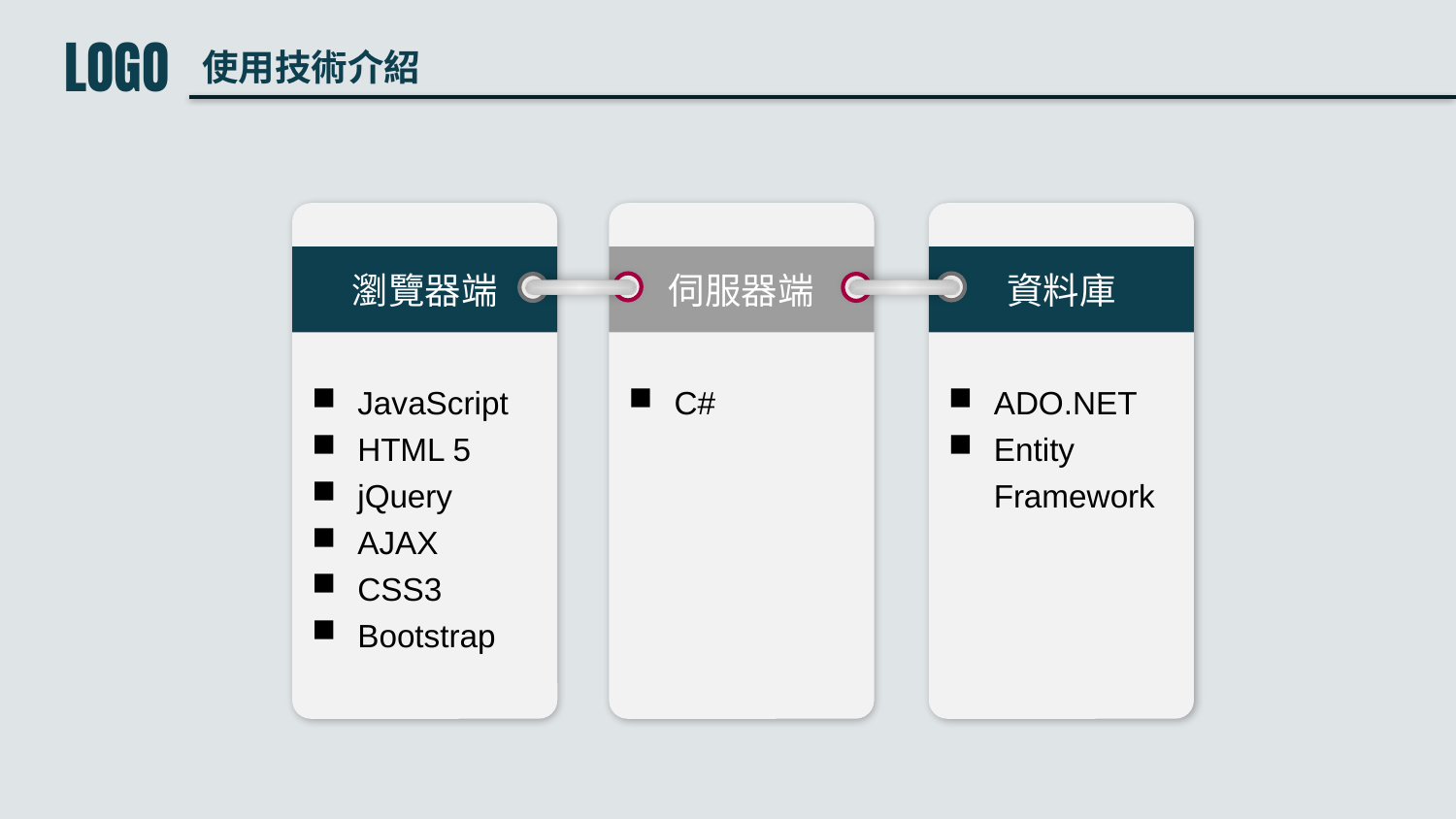

JavaScript
HTML 5
jQuery
AJAX
CSS3
Bootstrap
瀏覽器端
C#

伺服器端
ADO.NET
Entity Framework

資料庫